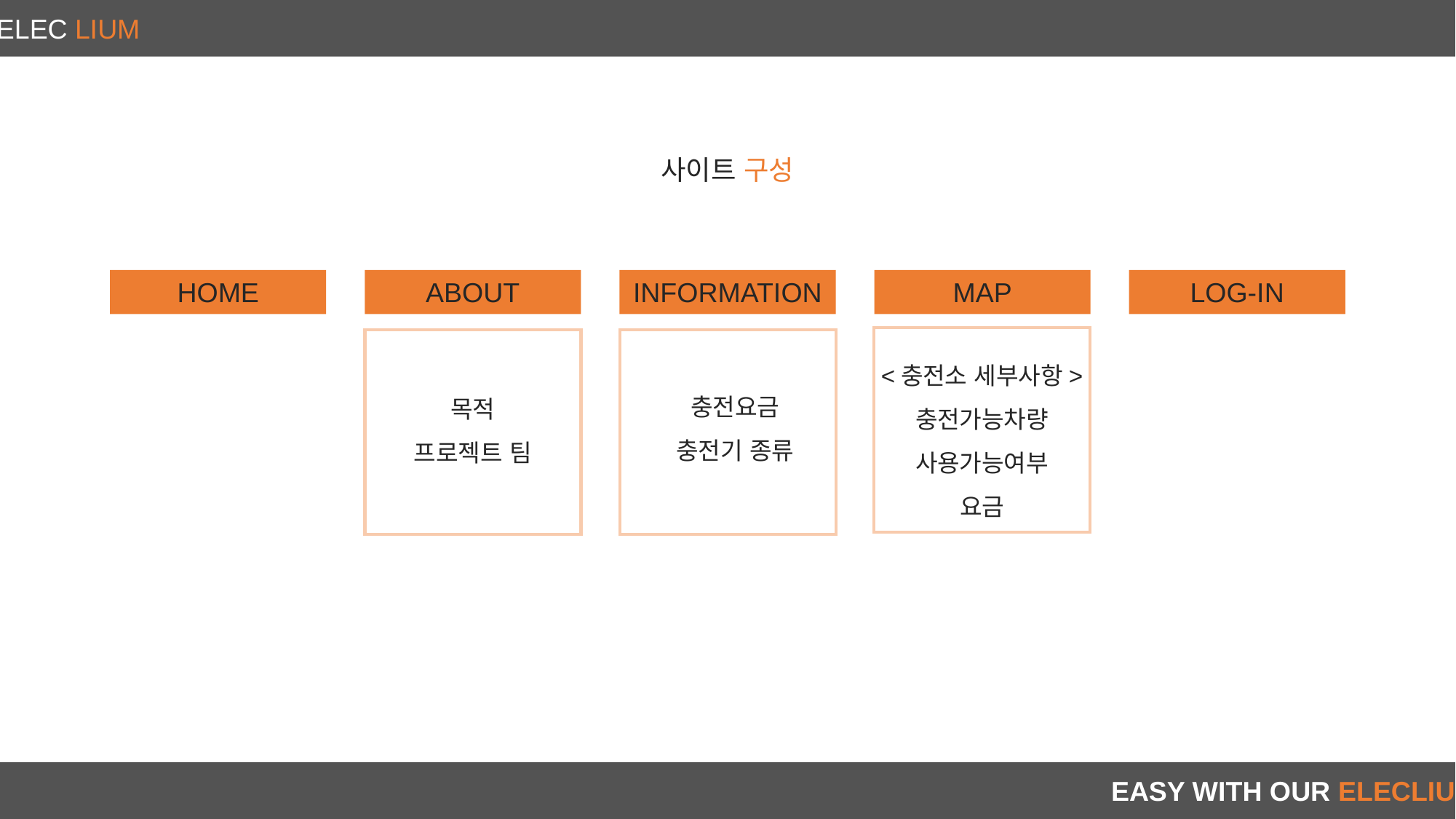

ELEC LIUM
사이트 구성

HOME

ABOUT

INFORMATION

MAP

LOG-IN

<충전소 세부사항>
충전가능차량
사용가능여부
요금
충전요금
충전기 종류
목적
프로젝트 팀

EASY WITH OUR ELECLIUM